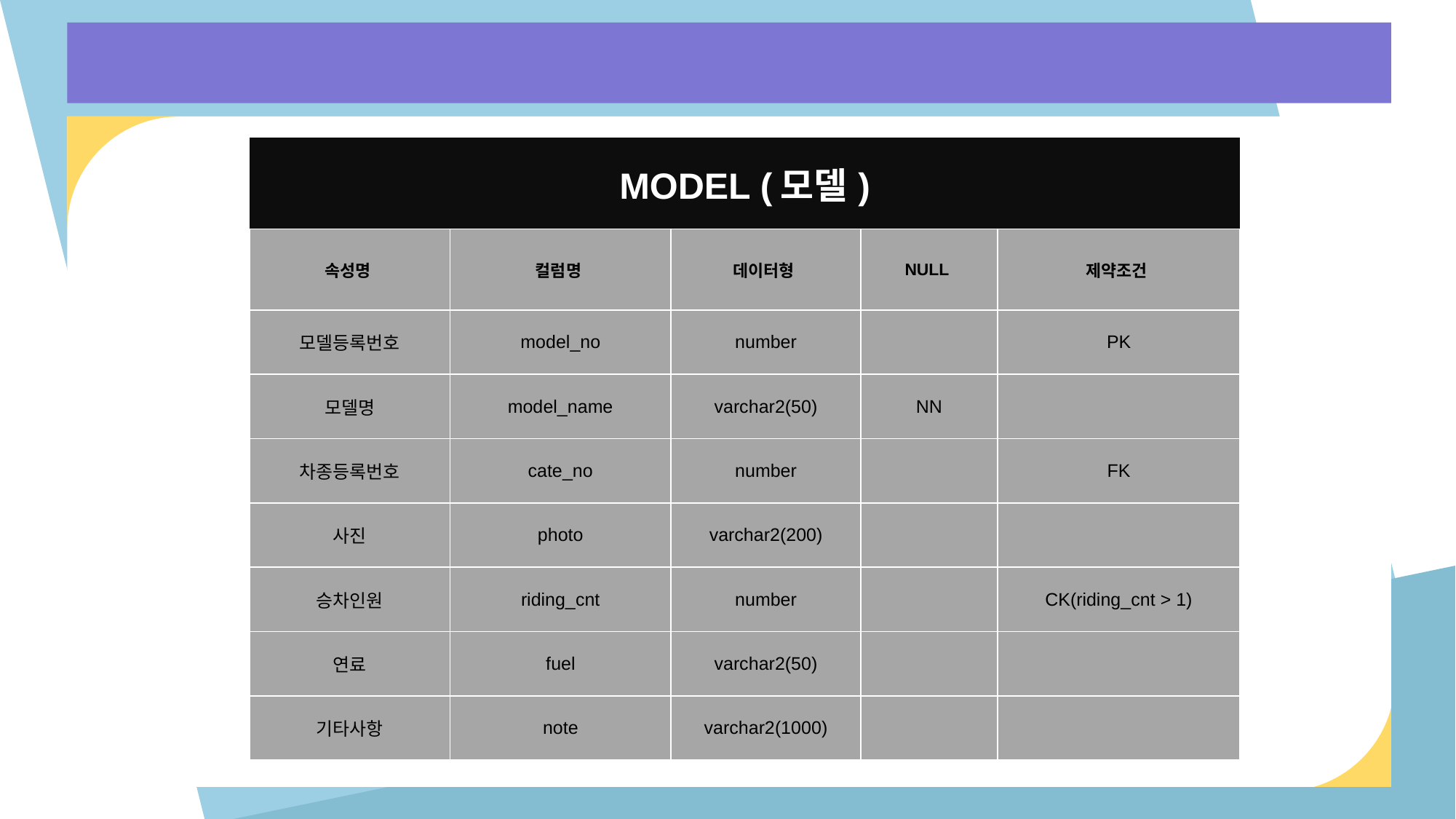

| MODEL (모델) |  |  |  |  |
| --- | --- | --- | --- | --- |
| 속성명 | 컬럼명 | 데이터형 | NULL | 제약조건 |
| 모델등록번호 | model\_no | number |  | PK |
| 모델명 | model\_name | varchar2(50) | NN |  |
| 차종등록번호 | cate\_no | number |  | FK |
| 사진 | photo | varchar2(200) |  |  |
| 승차인원 | riding\_cnt | number |  | CK(riding\_cnt > 1) |
| 연료 | fuel | varchar2(50) |  |  |
| 기타사항 | note | varchar2(1000) |  |  |